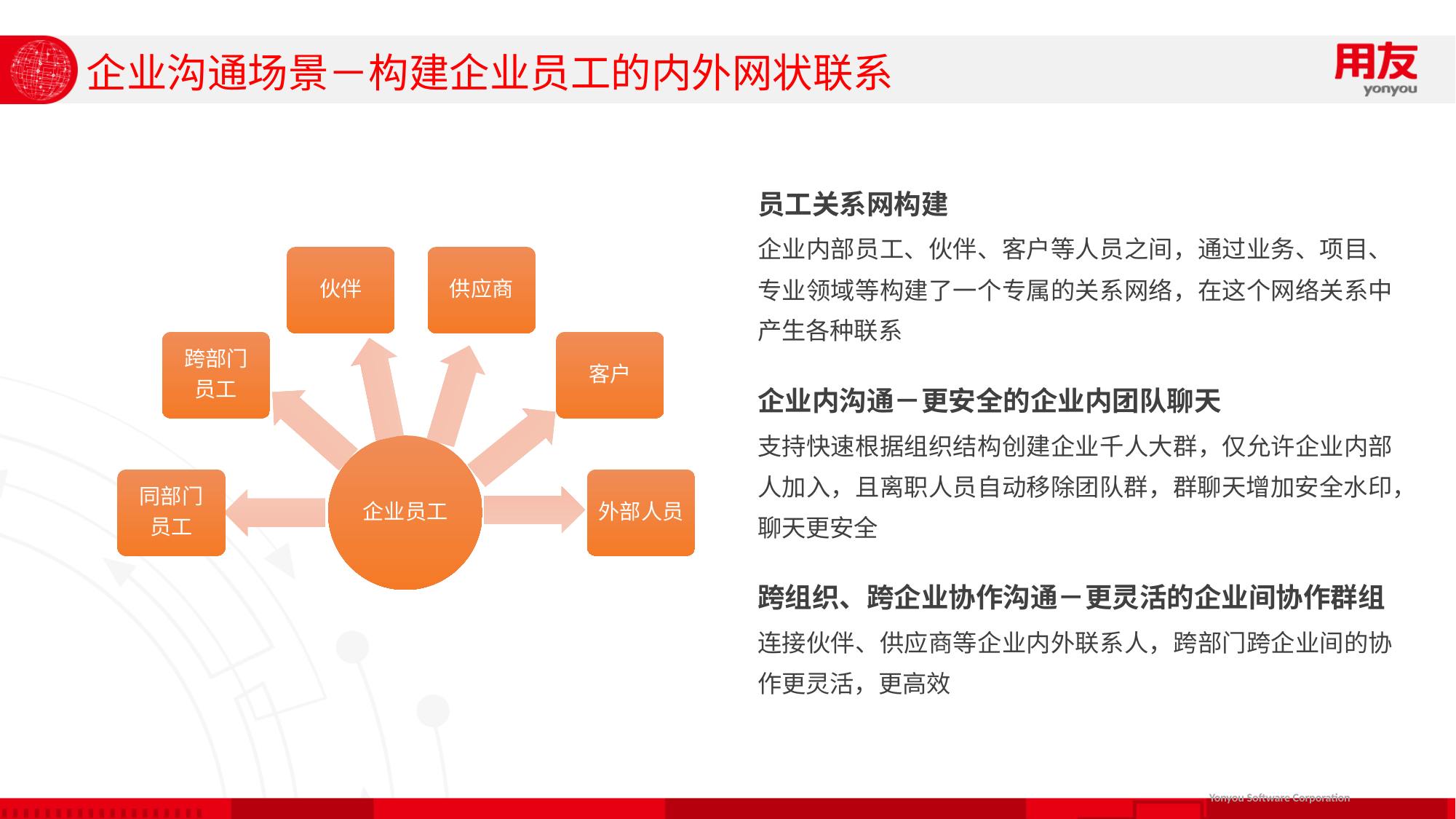

# 企业沟通场景－构建企业员工的内外网状联系
员工关系网构建
企业内部员工、伙伴、客户等人员之间，通过业务、项目、专业领域等构建了一个专属的关系网络，在这个网络关系中产生各种联系

企业内沟通－更安全的企业内团队聊天
支持快速根据组织结构创建企业千人大群，仅允许企业内部人加入，且离职人员自动移除团队群，群聊天增加安全水印，聊天更安全

跨组织、跨企业协作沟通－更灵活的企业间协作群组
连接伙伴、供应商等企业内外联系人，跨部门跨企业间的协作更灵活，更高效
伙伴
供应商
跨部门
员工
客户

企业员工
同部门
员工
外部人员